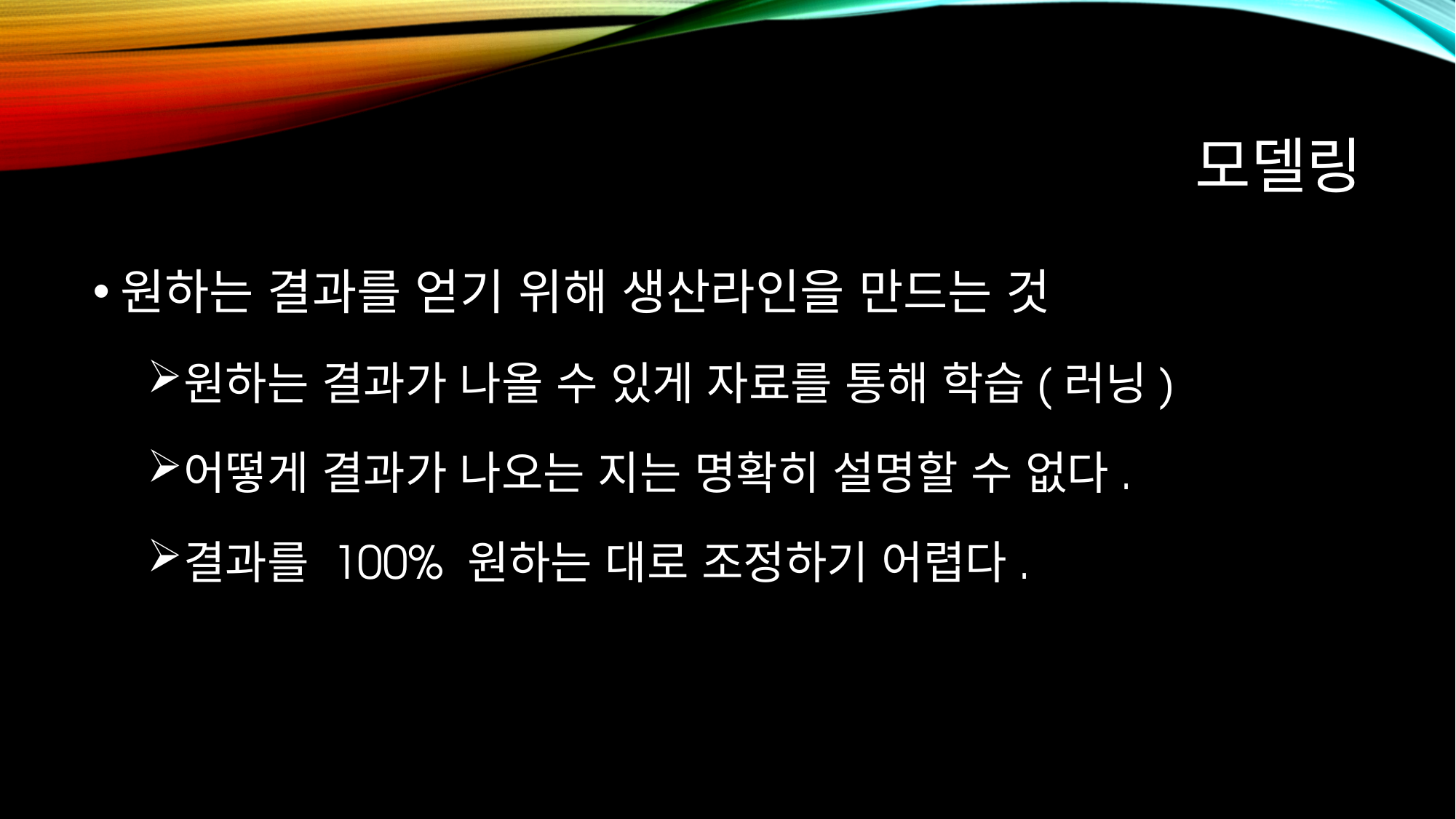

# 모델링
원하는 결과를 얻기 위해 생산라인을 만드는 것
원하는 결과가 나올 수 있게 자료를 통해 학습(러닝)
어떻게 결과가 나오는 지는 명확히 설명할 수 없다.
결과를 100% 원하는 대로 조정하기 어렵다.